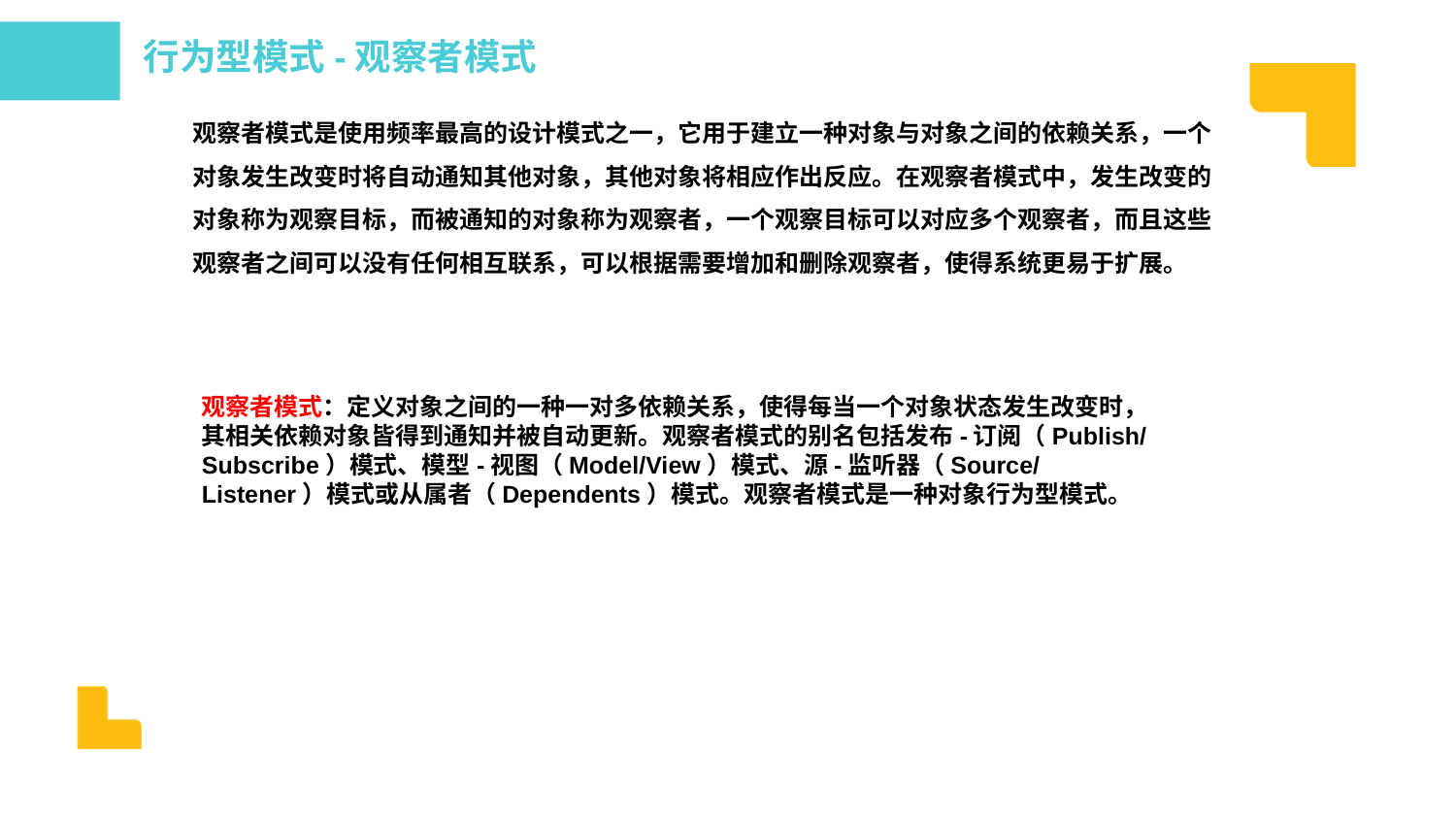

行为型模式-观察者模式
观察者模式是使用频率最高的设计模式之一，它用于建立一种对象与对象之间的依赖关系，一个对象发生改变时将自动通知其他对象，其他对象将相应作出反应。在观察者模式中，发生改变的对象称为观察目标，而被通知的对象称为观察者，一个观察目标可以对应多个观察者，而且这些观察者之间可以没有任何相互联系，可以根据需要增加和删除观察者，使得系统更易于扩展。
观察者模式：定义对象之间的一种一对多依赖关系，使得每当一个对象状态发生改变时，其相关依赖对象皆得到通知并被自动更新。观察者模式的别名包括发布-订阅（Publish/Subscribe）模式、模型-视图（Model/View）模式、源-监听器（Source/Listener）模式或从属者（Dependents）模式。观察者模式是一种对象行为型模式。